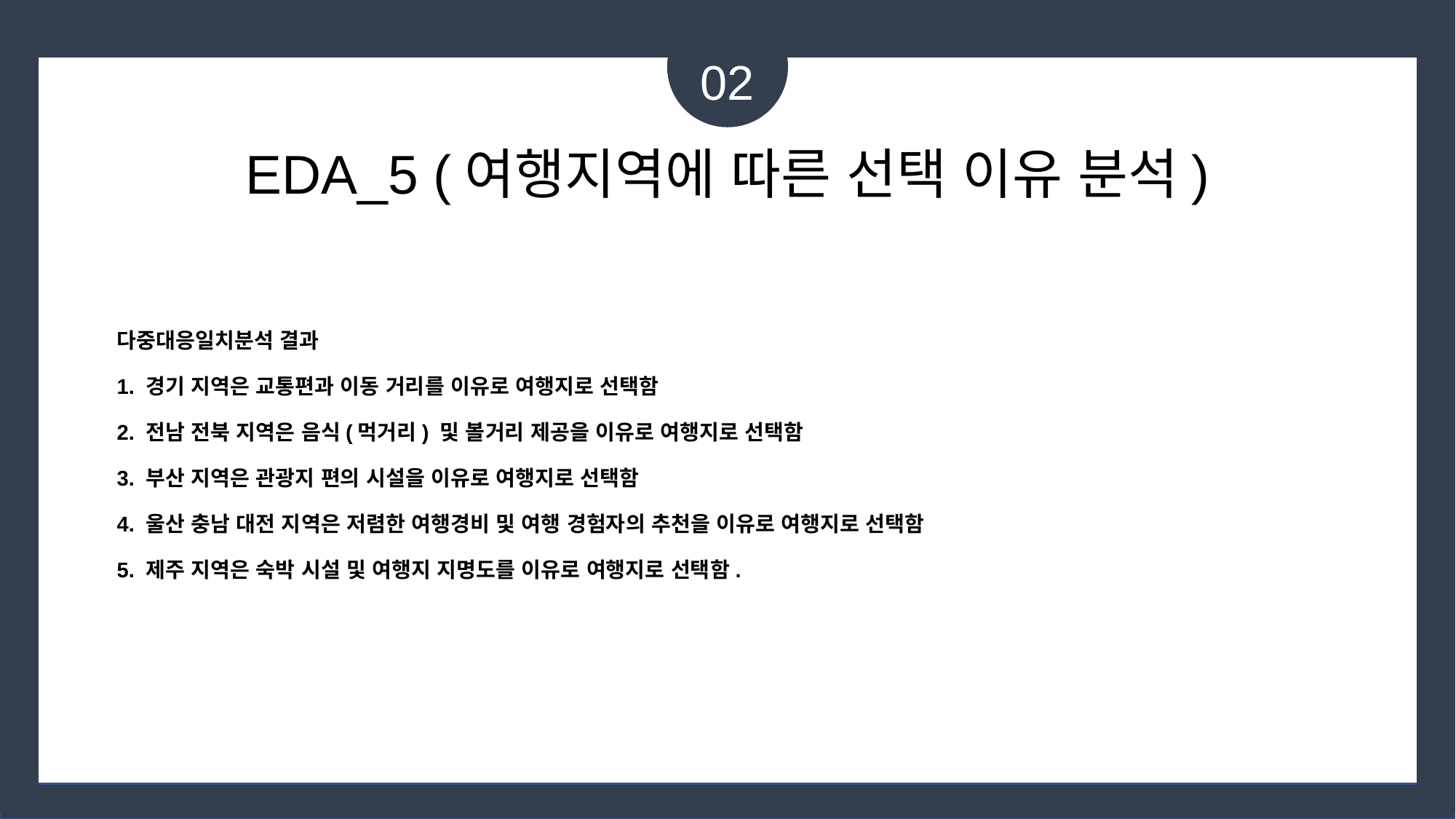

02
# EDA_5 (여행지역에 따른 선택 이유 분석)
다중대응일치분석 결과
1. 경기 지역은 교통편과 이동 거리를 이유로 여행지로 선택함
2. 전남 전북 지역은 음식(먹거리) 및 볼거리 제공을 이유로 여행지로 선택함
3. 부산 지역은 관광지 편의 시설을 이유로 여행지로 선택함
4. 울산 충남 대전 지역은 저렴한 여행경비 및 여행 경험자의 추천을 이유로 여행지로 선택함
5. 제주 지역은 숙박 시설 및 여행지 지명도를 이유로 여행지로 선택함.